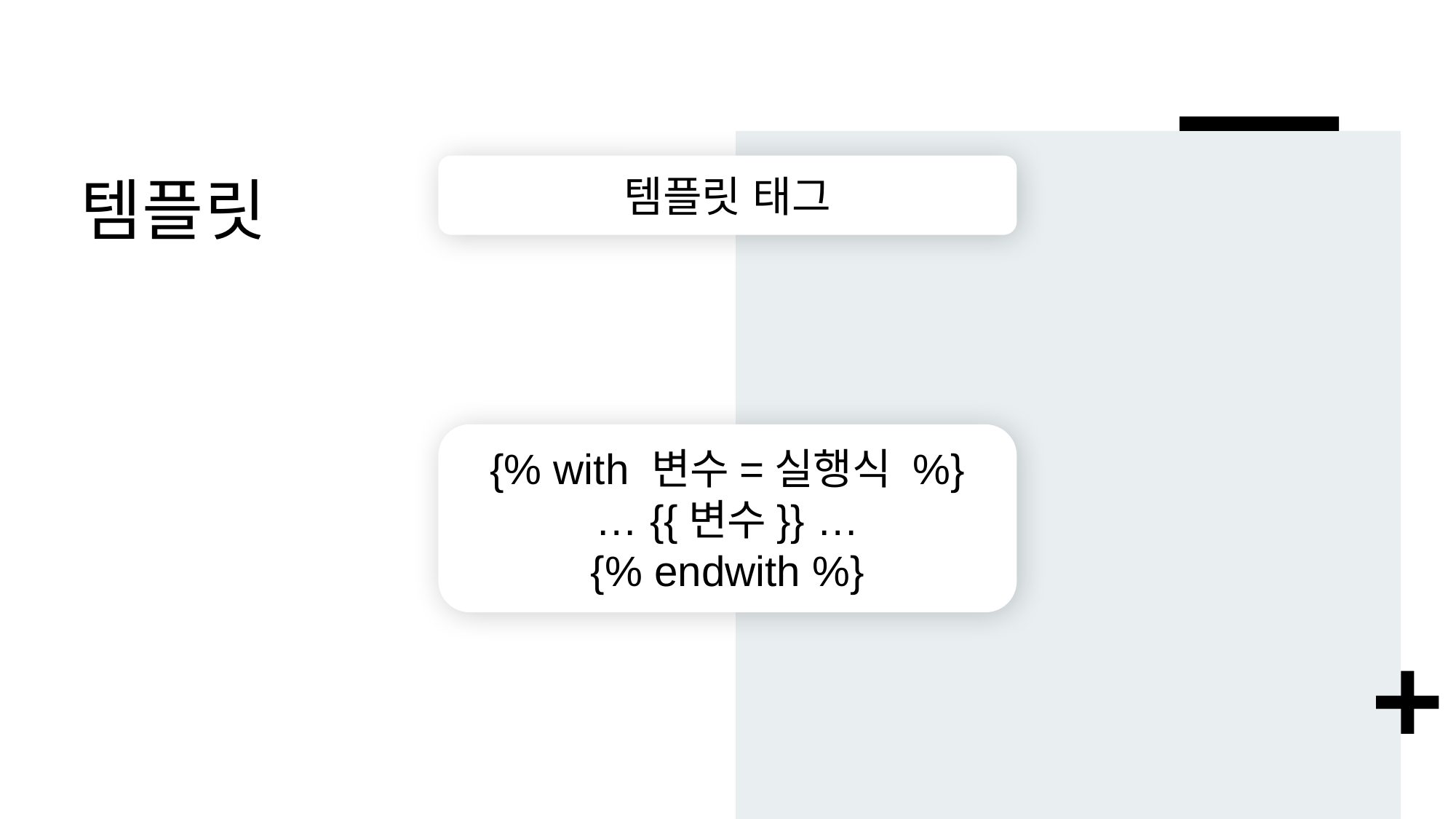

# 템플릿
템플릿 태그
{% with 변수=실행식 %}
… {{변수}} …
{% endwith %}